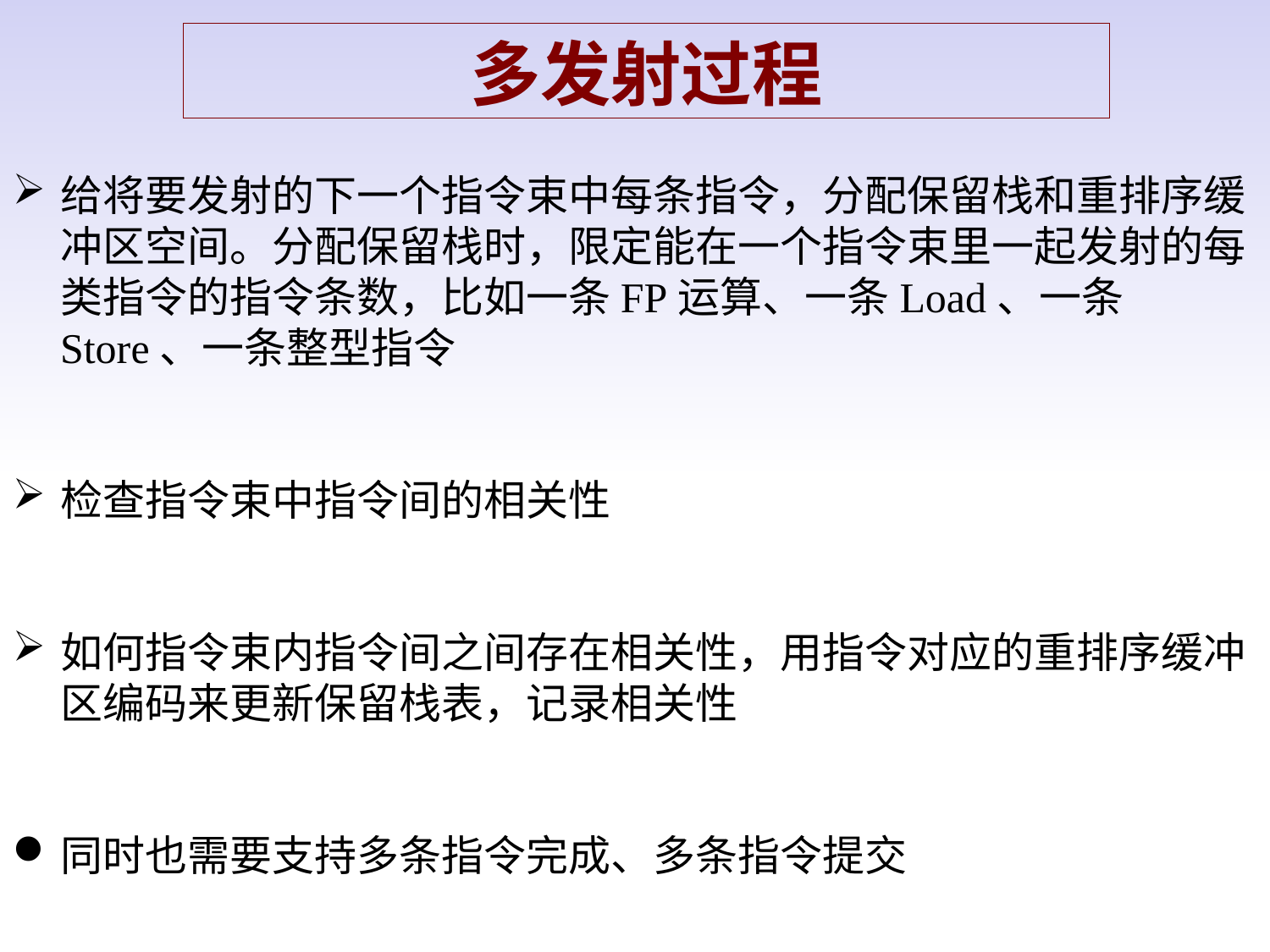

多发射过程
给将要发射的下一个指令束中每条指令，分配保留栈和重排序缓冲区空间。分配保留栈时，限定能在一个指令束里一起发射的每类指令的指令条数，比如一条FP运算、一条Load、一条Store、一条整型指令

检查指令束中指令间的相关性

如何指令束内指令间之间存在相关性，用指令对应的重排序缓冲区编码来更新保留栈表，记录相关性

同时也需要支持多条指令完成、多条指令提交